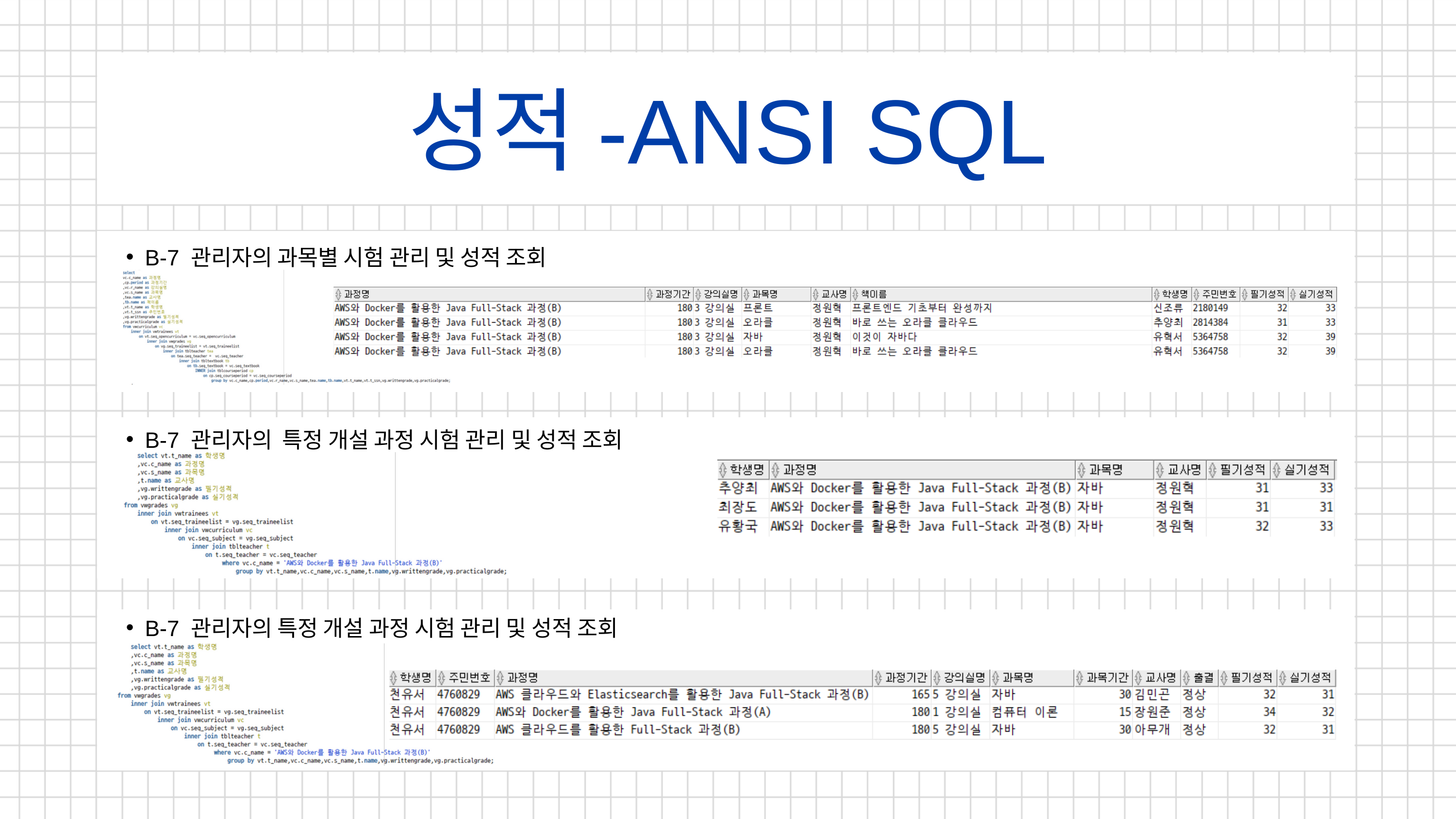

성적-ANSI SQL

B-7 관리자의 과목별 시험 관리 및 성적 조회

B-7 관리자의  특정 개설 과정 시험 관리 및 성적 조회

B-7 관리자의 특정 개설 과정 시험 관리 및 성적 조회